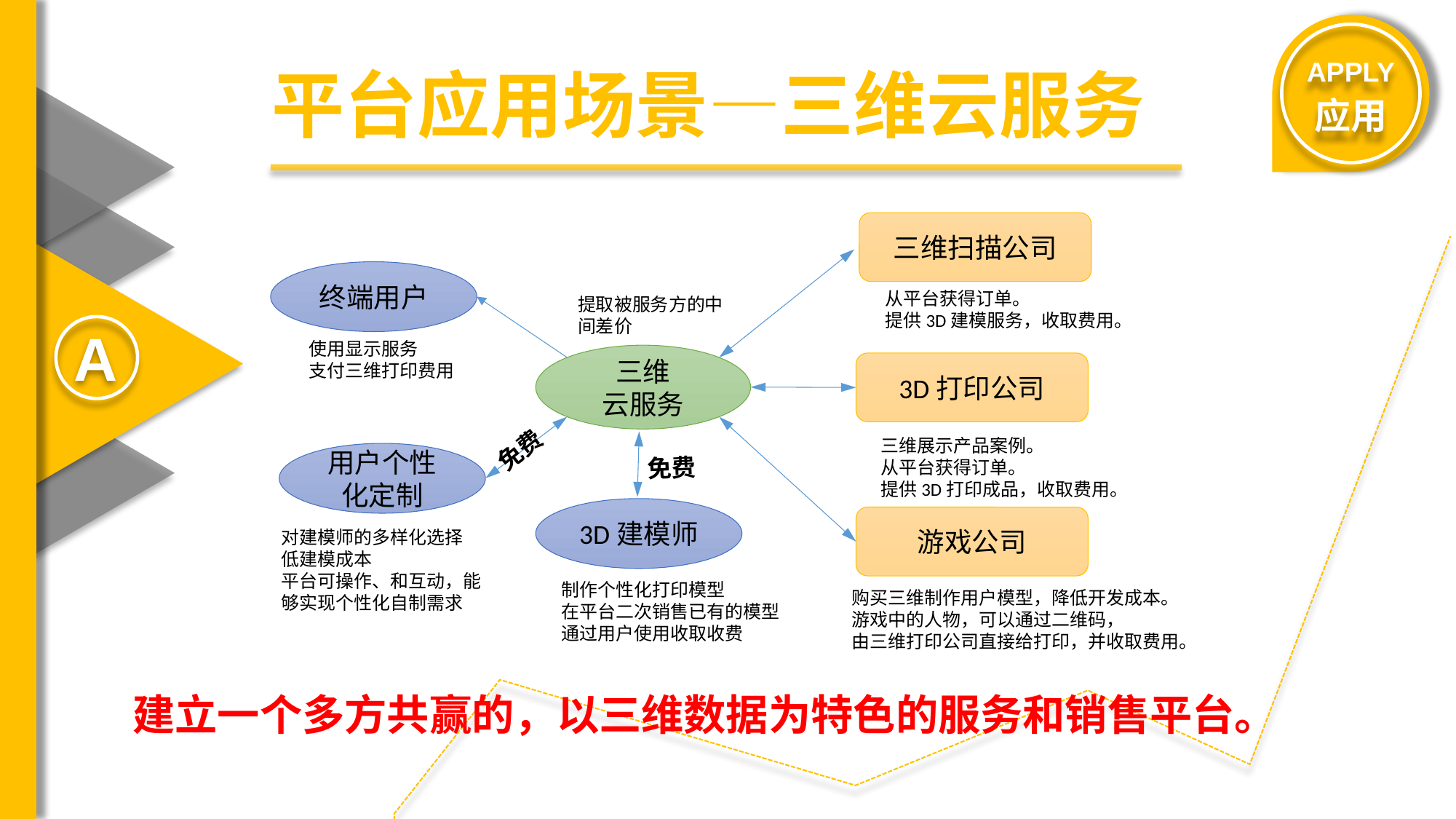

APPLY
应用
平台应用场景—三维云服务

三维扫描公司

终端用户
从平台获得订单。
提供3D建模服务，收取费用。
提取被服务方的中间差价
A

使用显示服务
支付三维打印费用
三维
云服务
3D打印公司

免费
三维展示产品案例。
从平台获得订单。
提供3D打印成品，收取费用。
用户个性化定制
免费
3D建模师
游戏公司
对建模师的多样化选择
低建模成本
平台可操作、和互动，能够实现个性化自制需求
制作个性化打印模型
在平台二次销售已有的模型
通过用户使用收取收费
购买三维制作用户模型，降低开发成本。
游戏中的人物，可以通过二维码，
由三维打印公司直接给打印，并收取费用。
建立一个多方共赢的，以三维数据为特色的服务和销售平台。